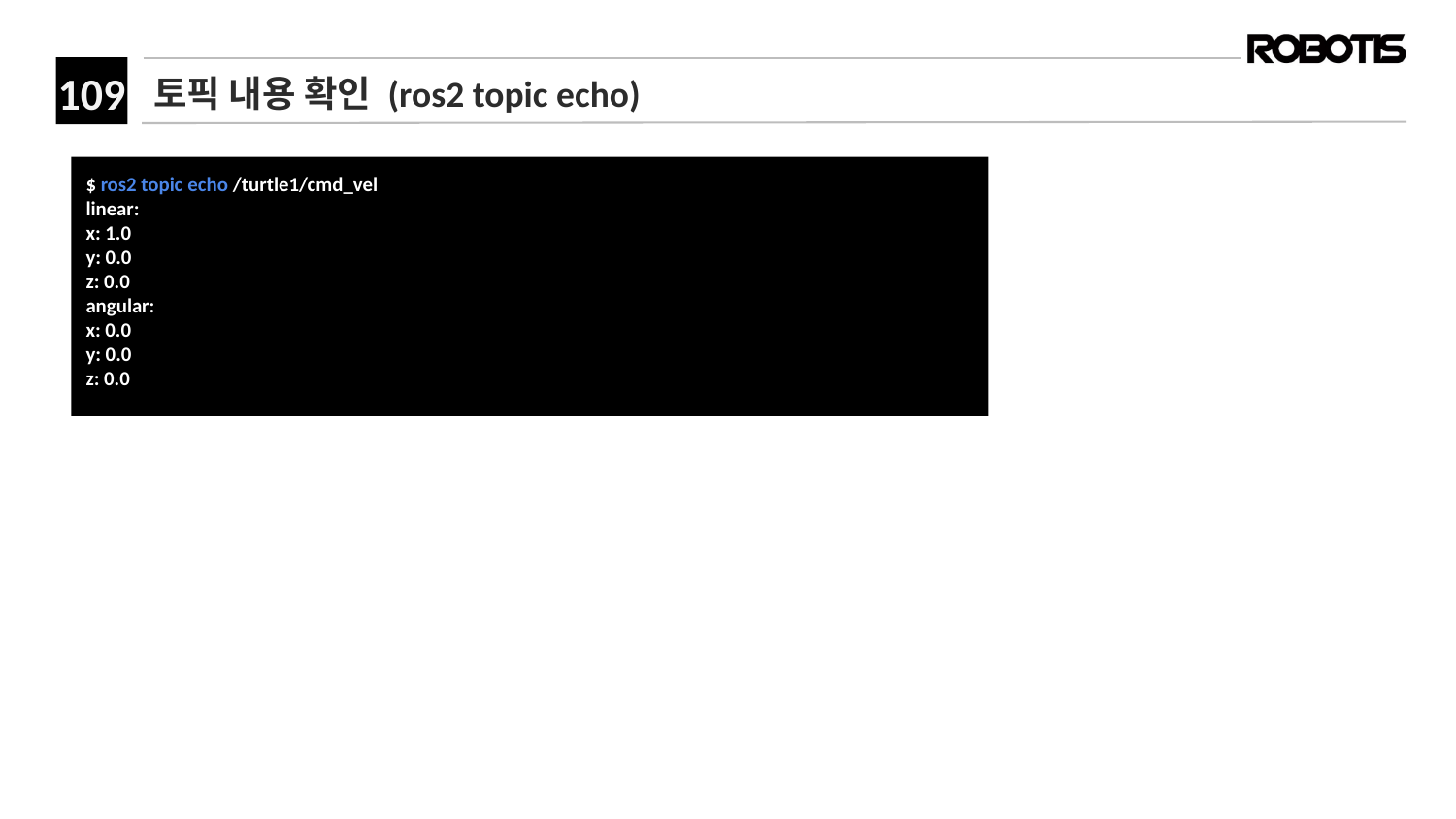

# 토픽 내용 확인 (ros2 topic echo)
﻿$ ros2 topic echo /turtle1/cmd_vel
linear:
x: 1.0
y: 0.0
z: 0.0
angular:
x: 0.0
y: 0.0
z: 0.0